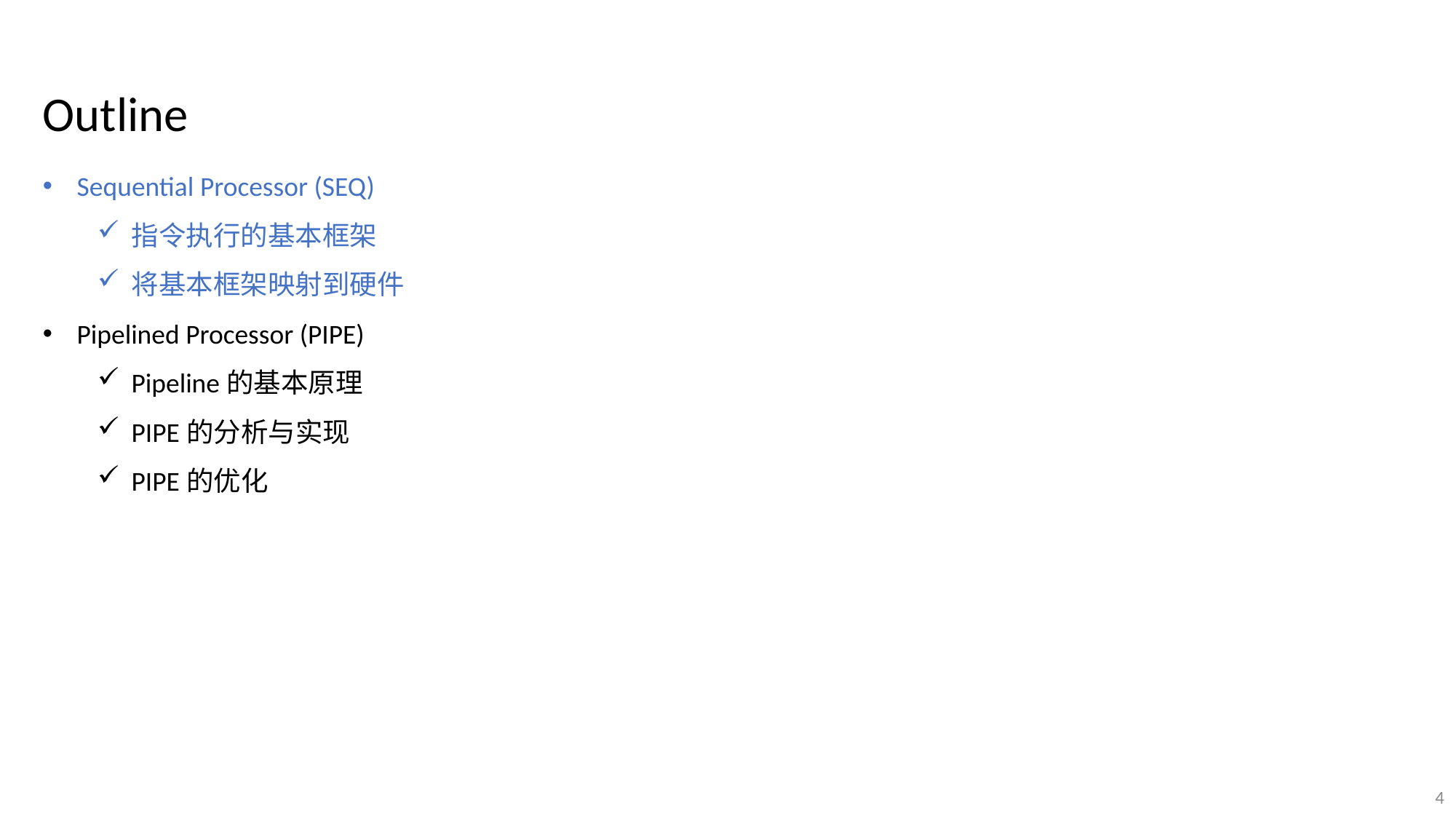

Outline
Sequential Processor (SEQ)
指令执行的基本框架
将基本框架映射到硬件
Pipelined Processor (PIPE)
Pipeline的基本原理
PIPE的分析与实现
PIPE的优化
4